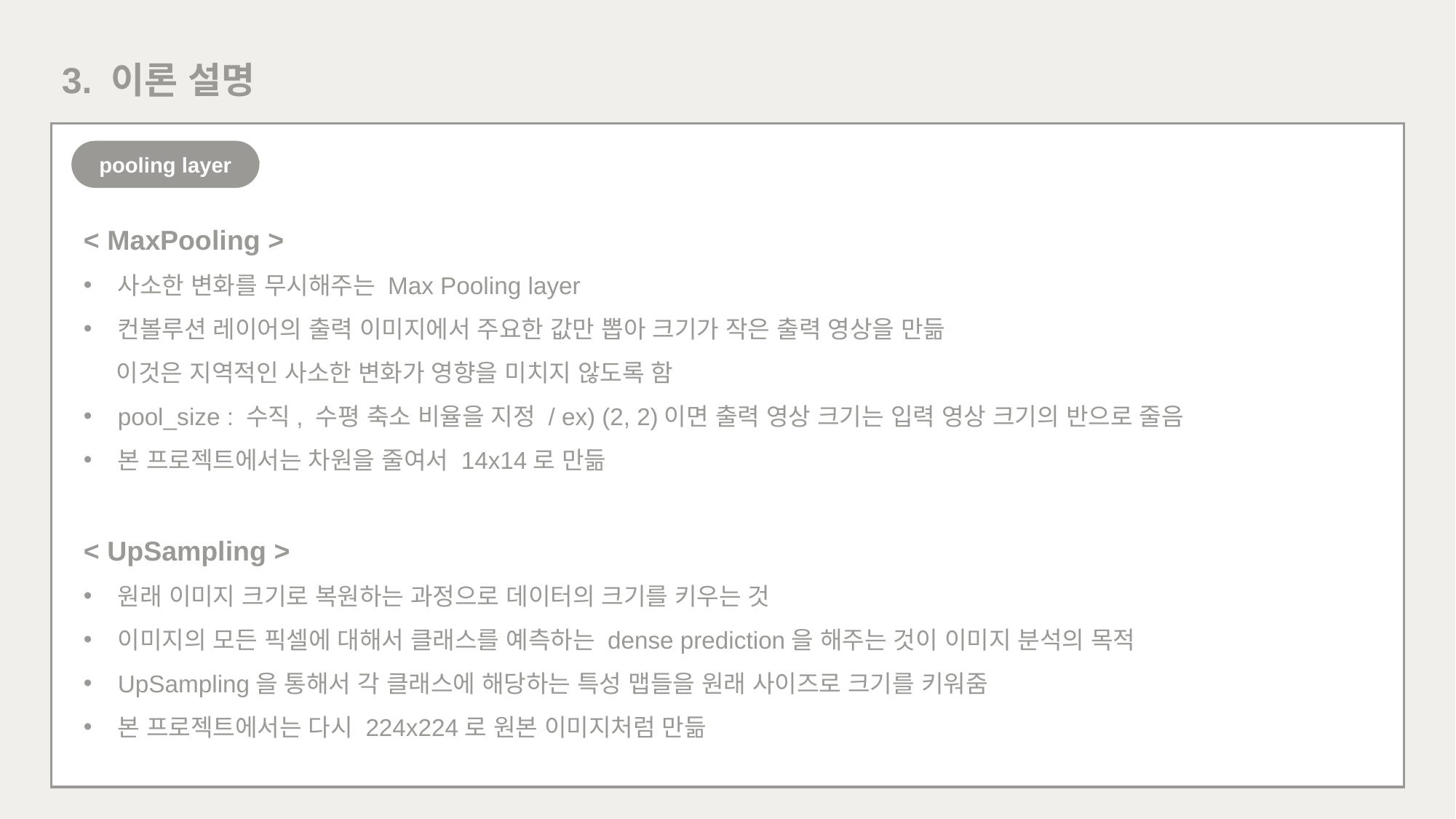

3. 이론 설명

pooling layer
< MaxPooling >
사소한 변화를 무시해주는 Max Pooling layer
컨볼루션 레이어의 출력 이미지에서 주요한 값만 뽑아 크기가 작은 출력 영상을 만듦
    이것은 지역적인 사소한 변화가 영향을 미치지 않도록 함
pool_size : 수직, 수평 축소 비율을 지정 / ex) (2, 2)이면 출력 영상 크기는 입력 영상 크기의 반으로 줄음
본 프로젝트에서는 차원을 줄여서 14x14로 만듦

< UpSampling >
원래 이미지 크기로 복원하는 과정으로 데이터의 크기를 키우는 것
이미지의 모든 픽셀에 대해서 클래스를 예측하는 dense prediction을 해주는 것이 이미지 분석의 목적
UpSampling을 통해서 각 클래스에 해당하는 특성 맵들을 원래 사이즈로 크기를 키워줌
본 프로젝트에서는 다시 224x224로 원본 이미지처럼 만듦